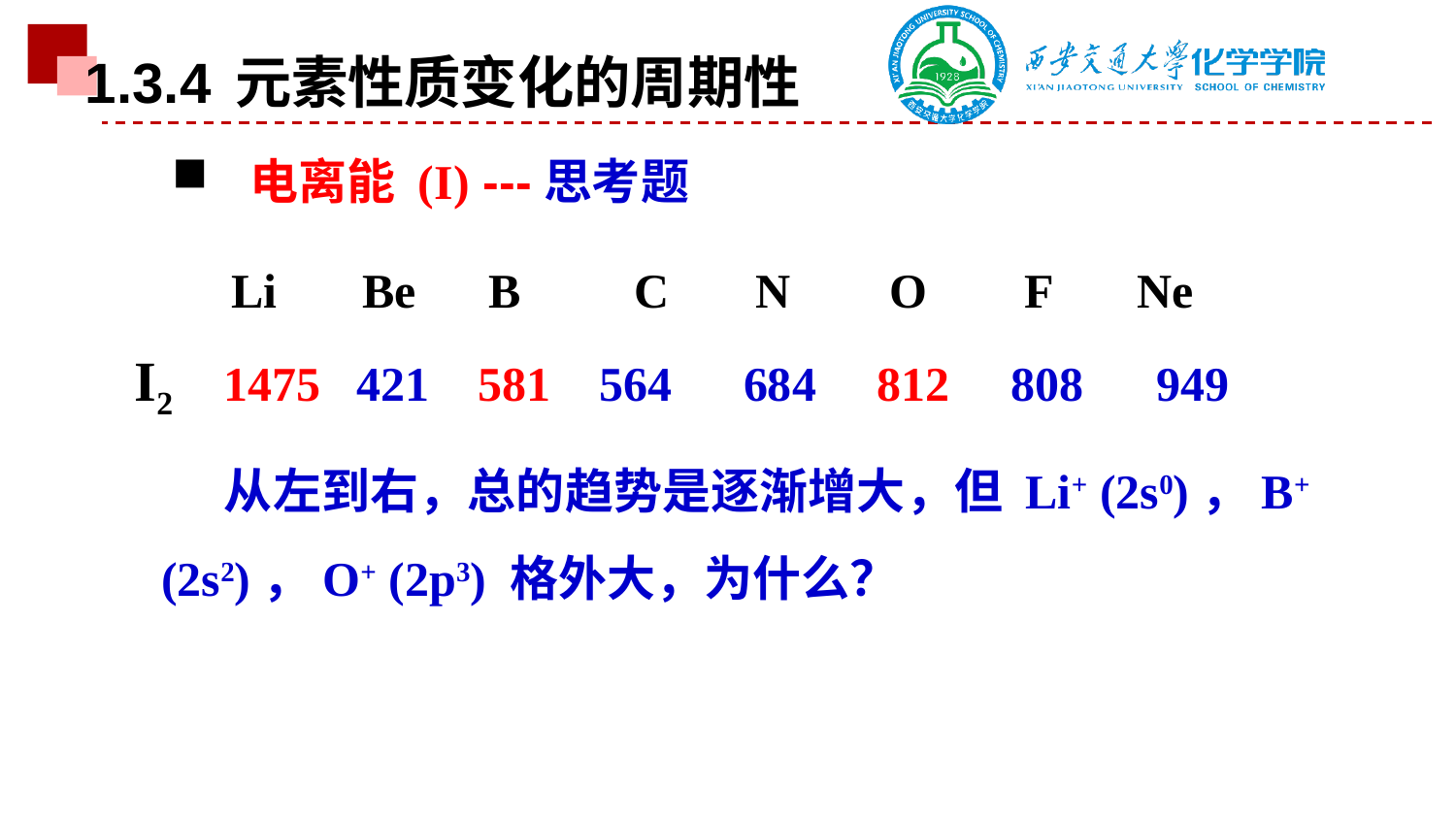

1.3.4 元素性质变化的周期性
 电离能 (I) ---思考题
        Li       Be      B	   C	 N	O        F       Ne
I2    1475   421    581    564	684     812     808      949
       从左到右，总的趋势是逐渐增大，但 Li+ (2s0)，B+ (2s2)，O+ (2p3) 格外大，为什么？